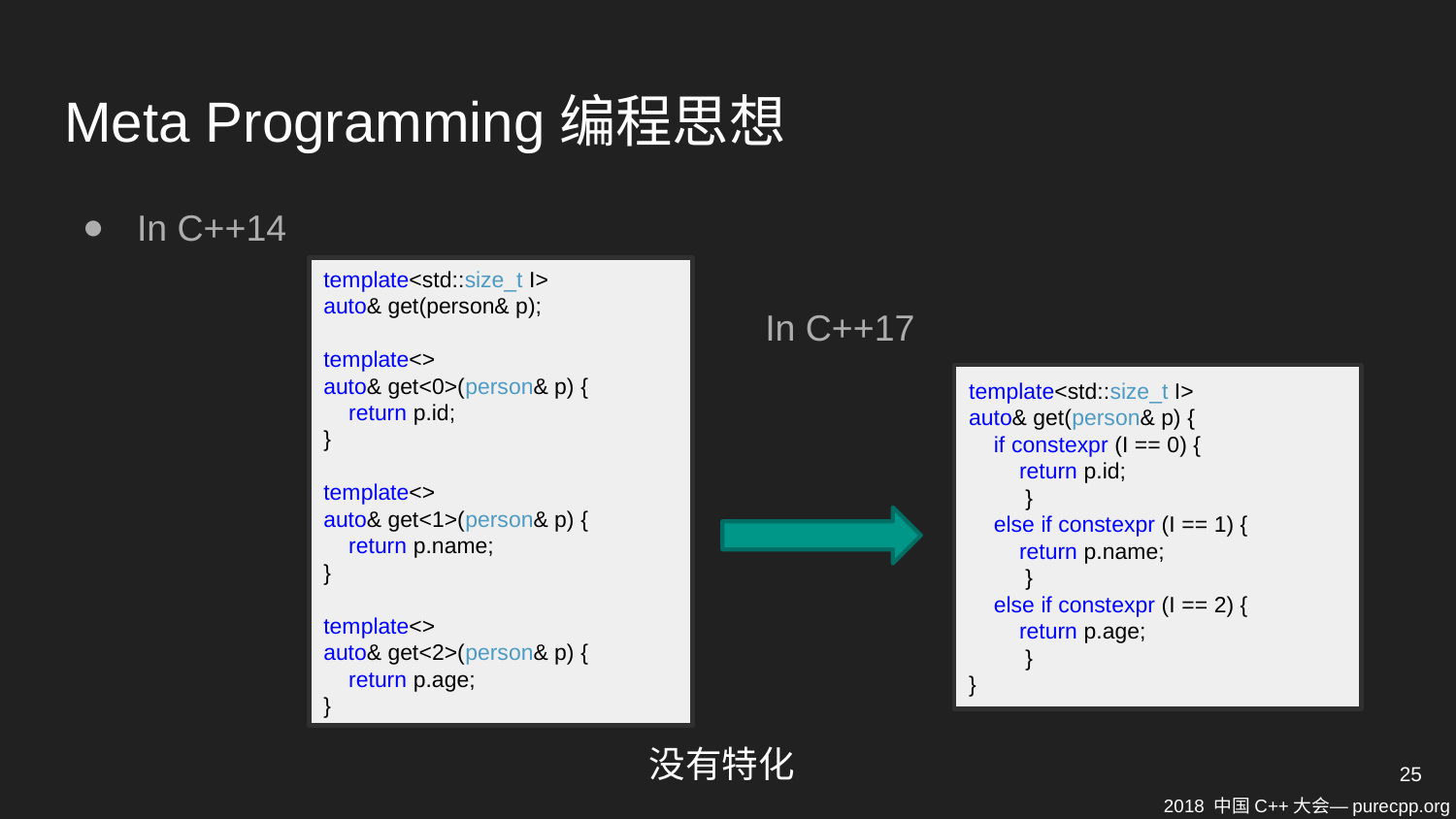

# Meta Programming编程思想
In C++14

                                                                   In C++17

template<std::size_t I>
auto& get(person& p);

template<>
auto& get<0>(person& p) {
    return p.id;
}

template<>
auto& get<1>(person& p) {
    return p.name;
}

template<>
auto& get<2>(person& p) {
    return p.age;
}
template<std::size_t I>
auto& get(person& p) {
    if constexpr (I == 0) {
        return p.id;
         }
    else if constexpr (I == 1) {
        return p.name;
         }
    else if constexpr (I == 2) {
        return p.age;
         }
}

没有特化
25